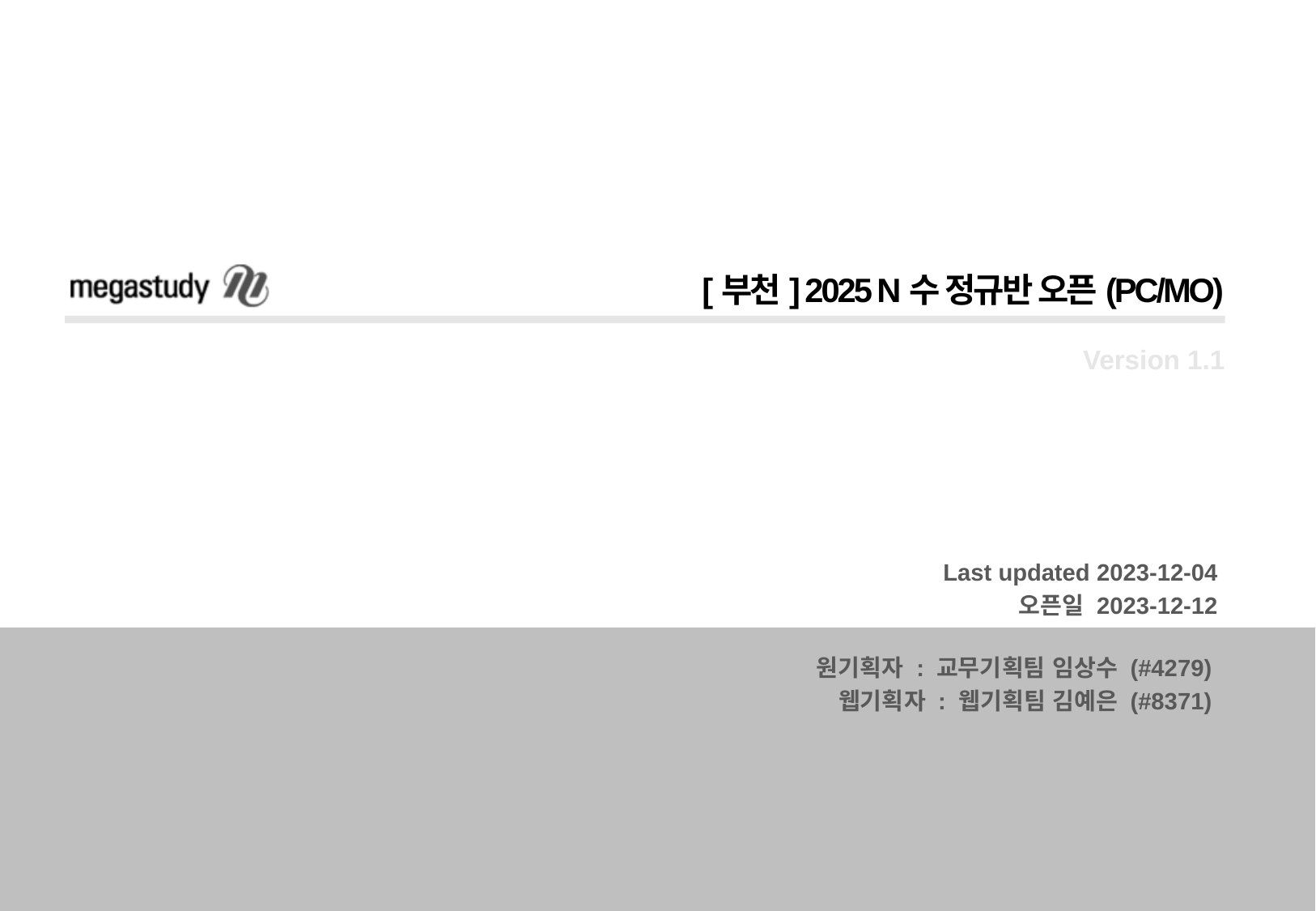

[부천] 2025 N수 정규반 오픈(PC/MO)
Version 1.1
Last updated 2023-12-04
오픈일 2023-12-12
원기획자 : 교무기획팀 임상수 (#4279)
웹기획자 : 웹기획팀 김예은 (#8371)